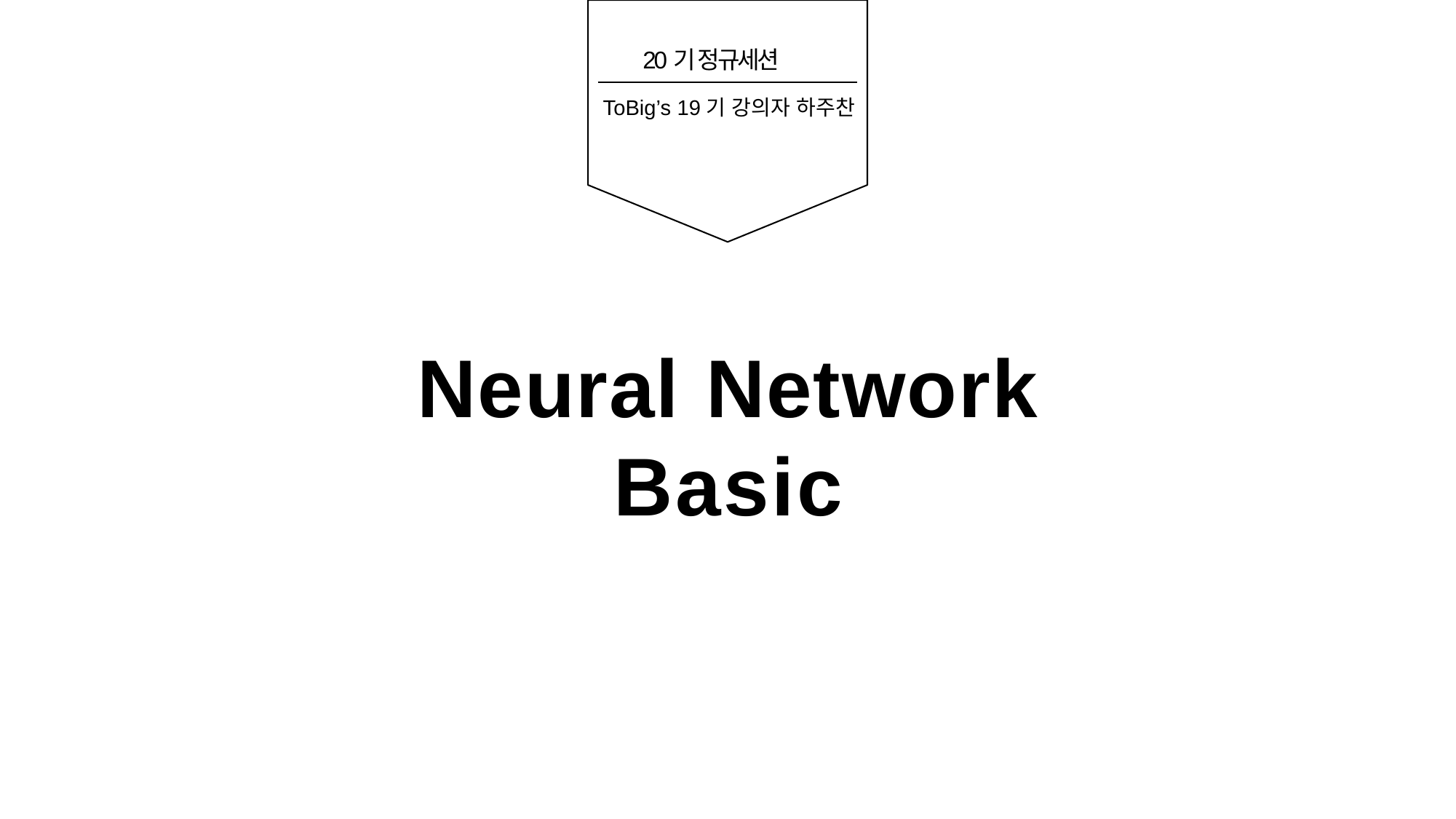

20기 정규세션
ToBig’s 19기 강의자 하주찬
# Neural Network Basic